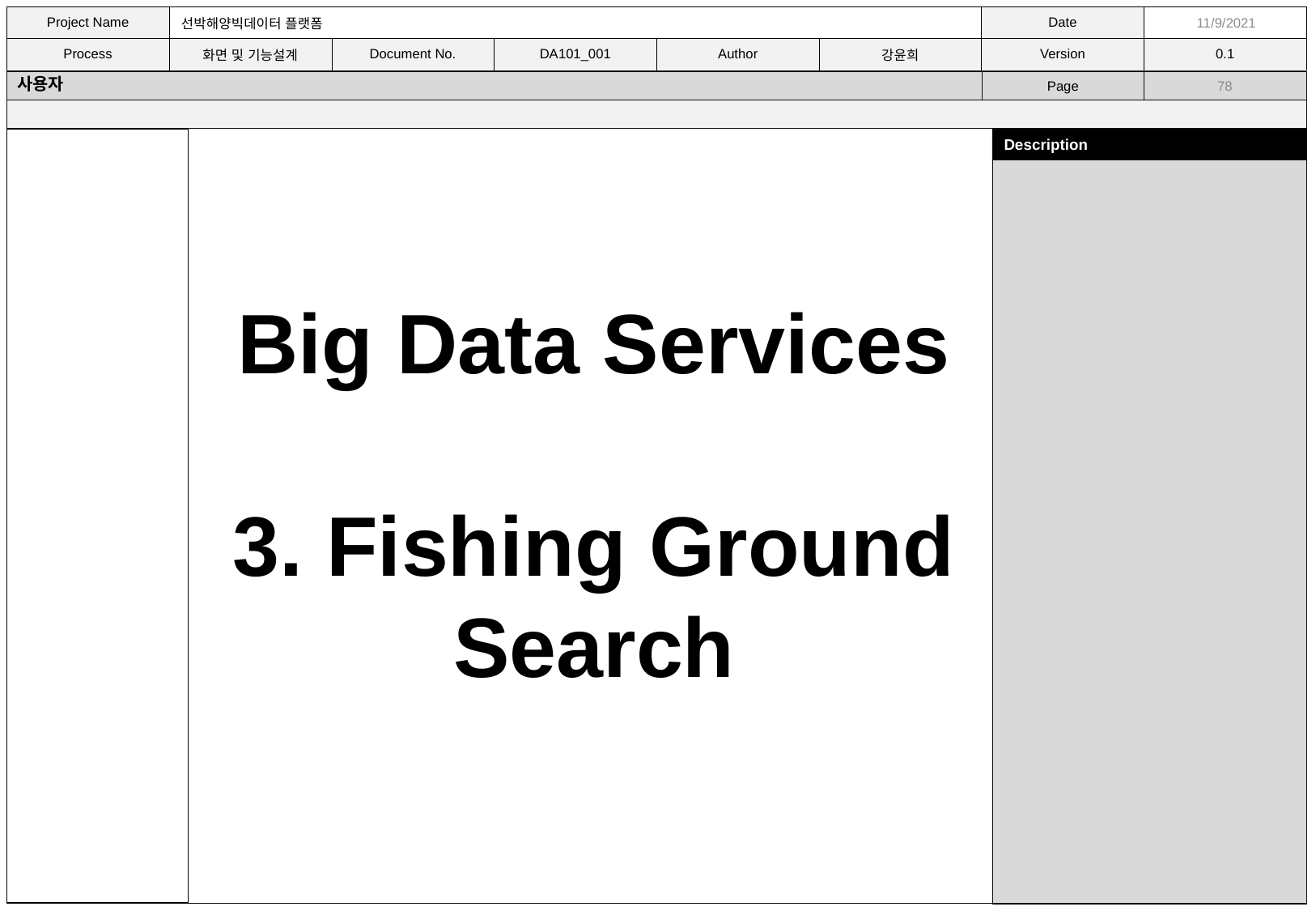

11/9/2021
사용자
78

Big Data Services

3. Fishing Ground Search